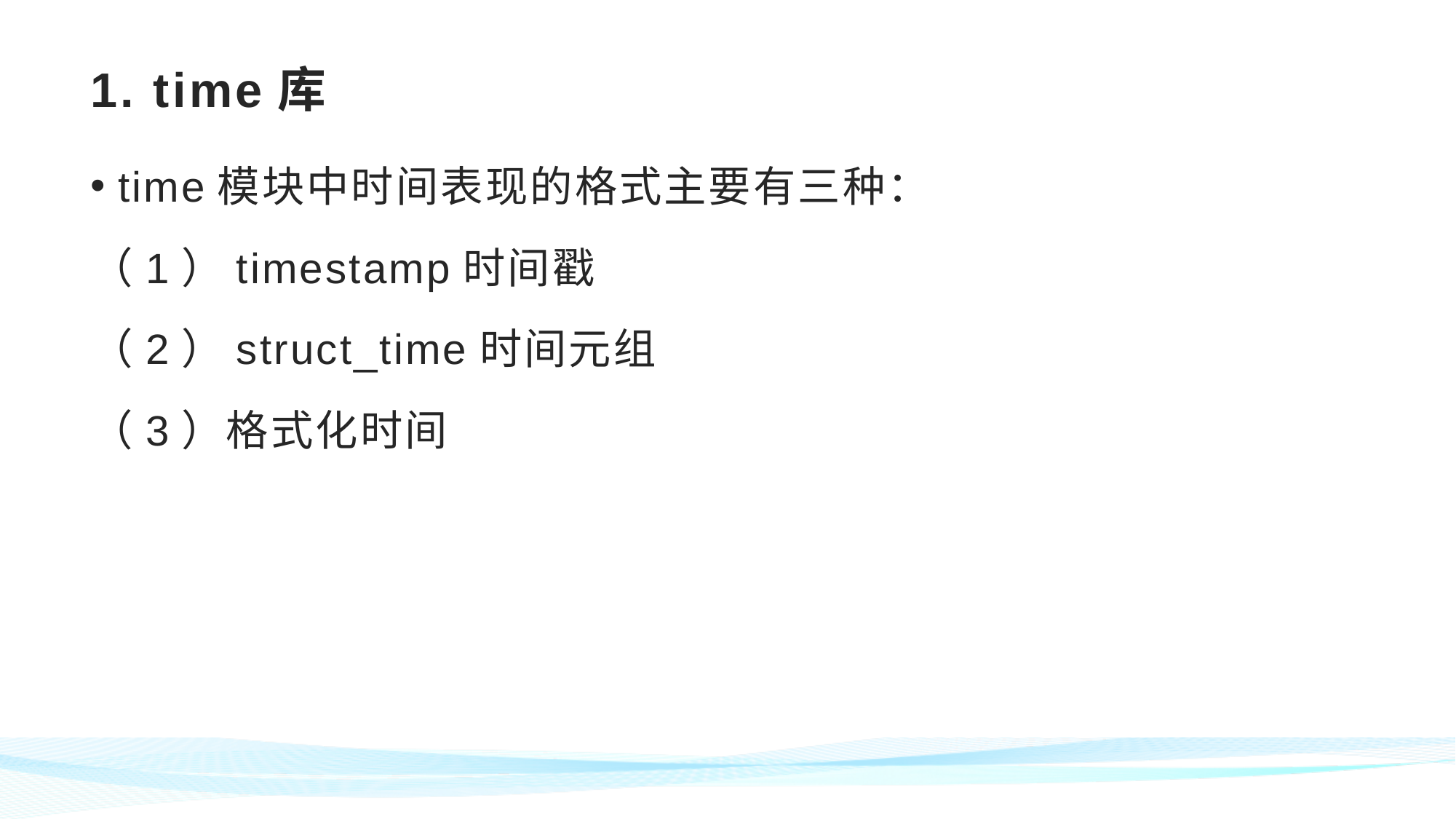

# 1. time库
time模块中时间表现的格式主要有三种：
（1）timestamp时间戳
（2）struct_time时间元组
（3）格式化时间